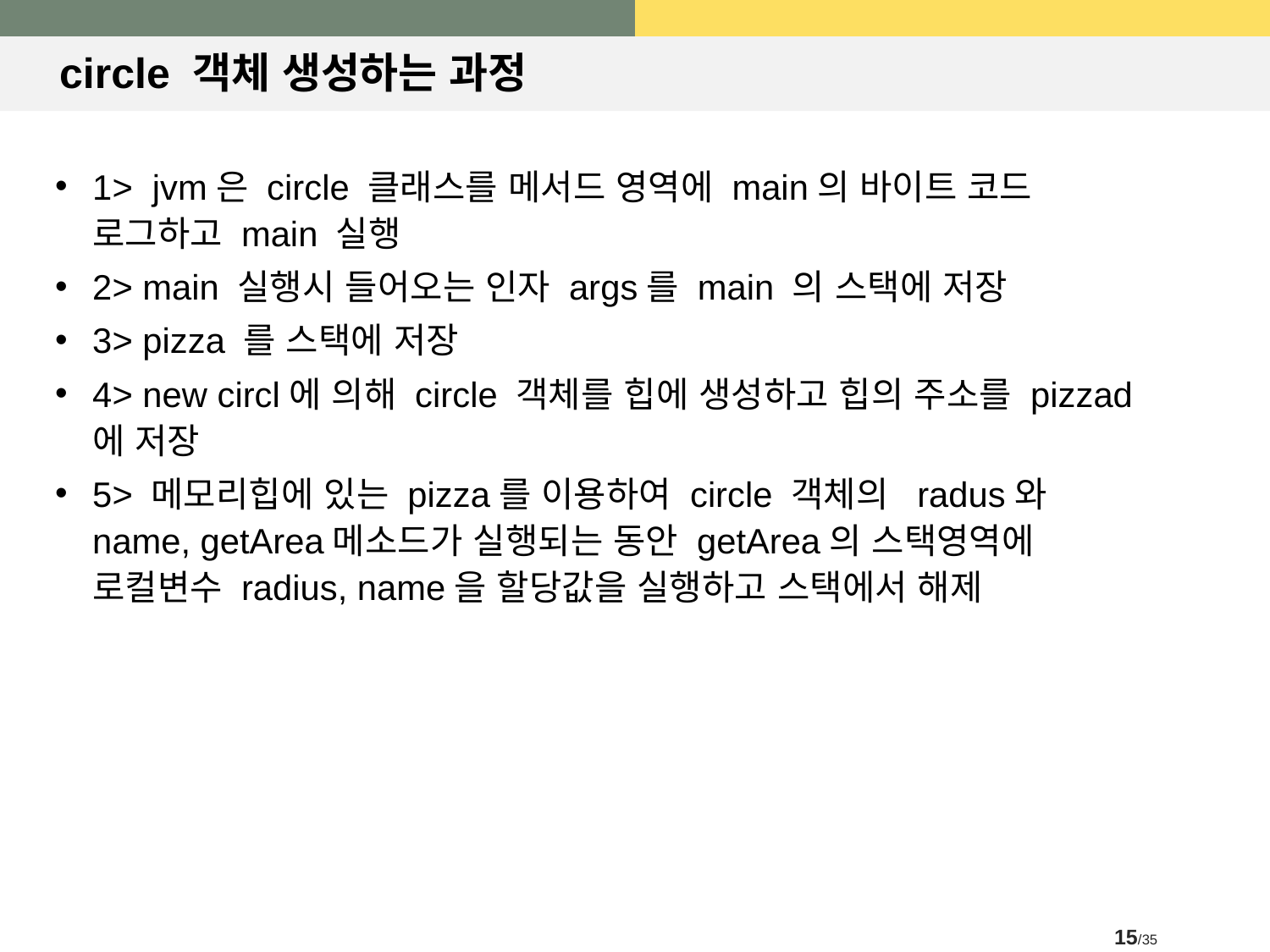

# circle 객체 생성하는 과정
1>  jvm은 circle 클래스를 메서드 영역에 main의 바이트 코드 로그하고 main 실행
2> main 실행시 들어오는 인자 args를 main 의 스택에 저장
3> pizza 를 스택에 저장
4> new circl에 의해 circle 객체를 힙에 생성하고 힙의 주소를 pizzad에 저장
5> 메모리힙에 있는 pizza를 이용하여 circle 객체의  radus와 name, getArea메소드가 실행되는 동안 getArea의 스택영역에 로컬변수 radius, name을 할당값을 실행하고 스택에서 해제